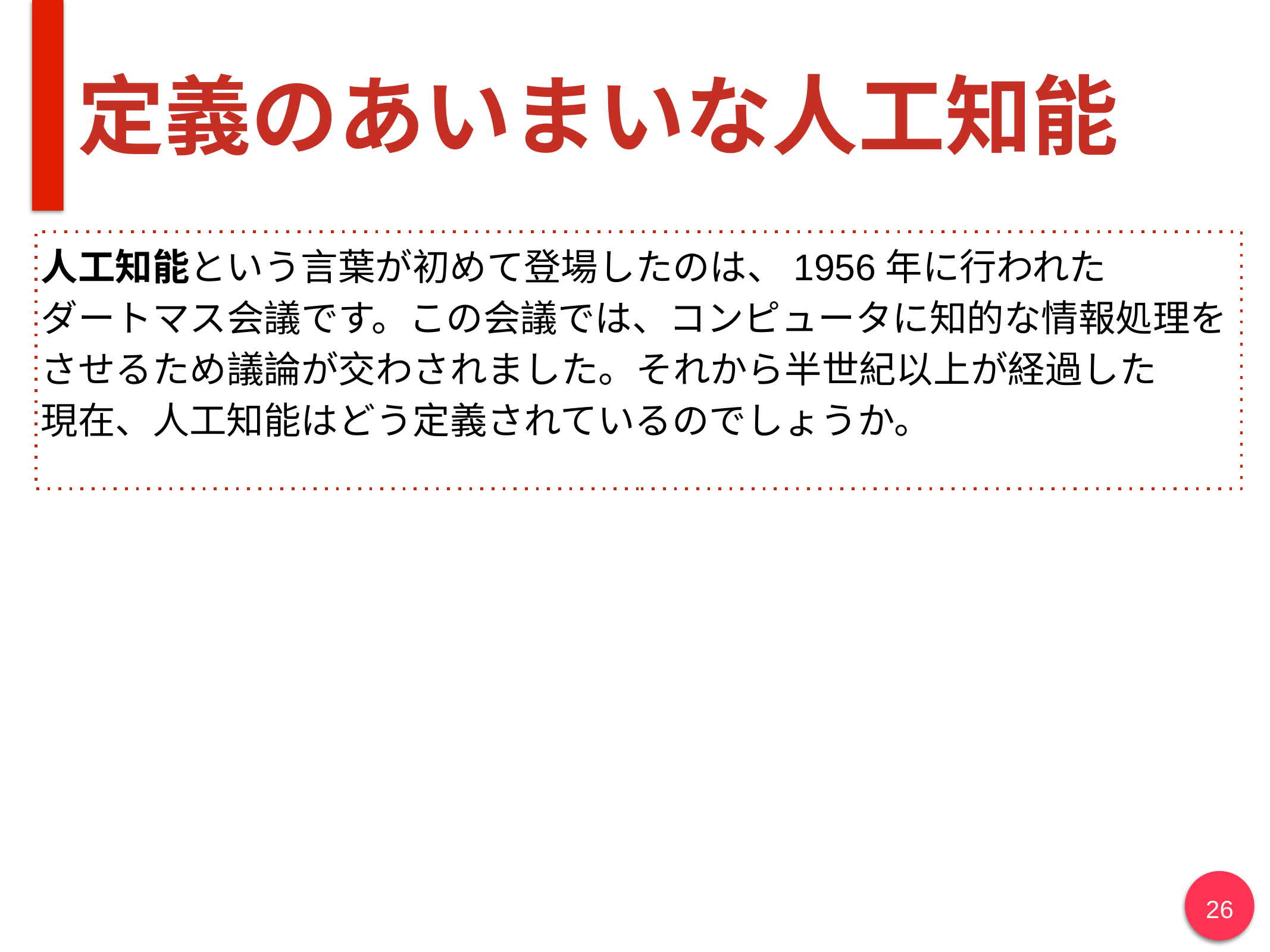

# 定義のあいまいな人工知能
人工知能という言葉が初めて登場したのは、1956年に行われた
ダートマス会議です。この会議では、コンピュータに知的な情報処理をさせるため議論が交わされました。それから半世紀以上が経過した
現在、人工知能はどう定義されているのでしょうか。

26